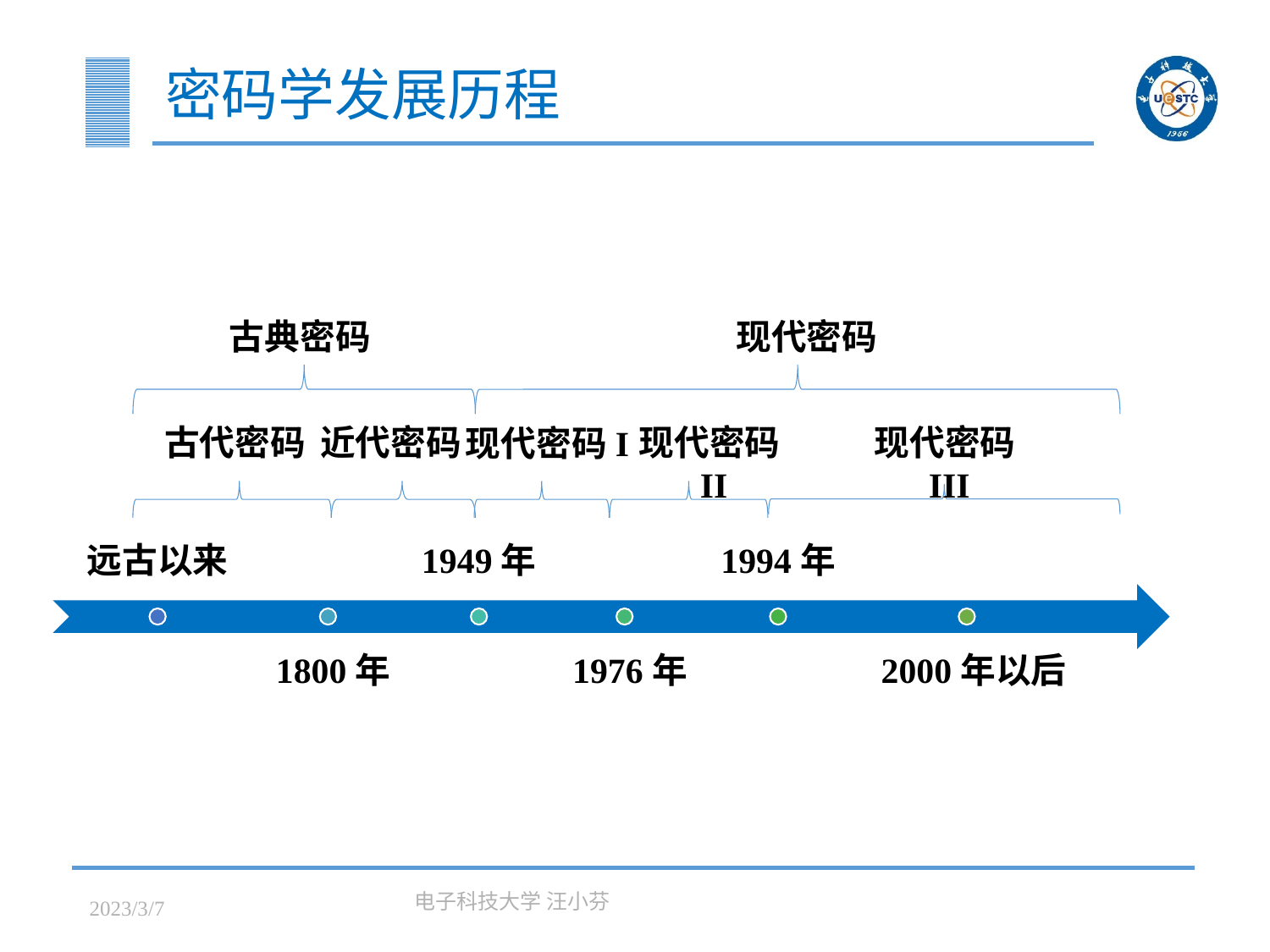

# 密码学发展历程

古典密码
现代密码

现代密码II
古代密码
近代密码
现代密码III
现代密码I

远古以来
1949年
1994年

1800年
1976年
2000年以后
2023/3/7
电子科技大学 汪小芬